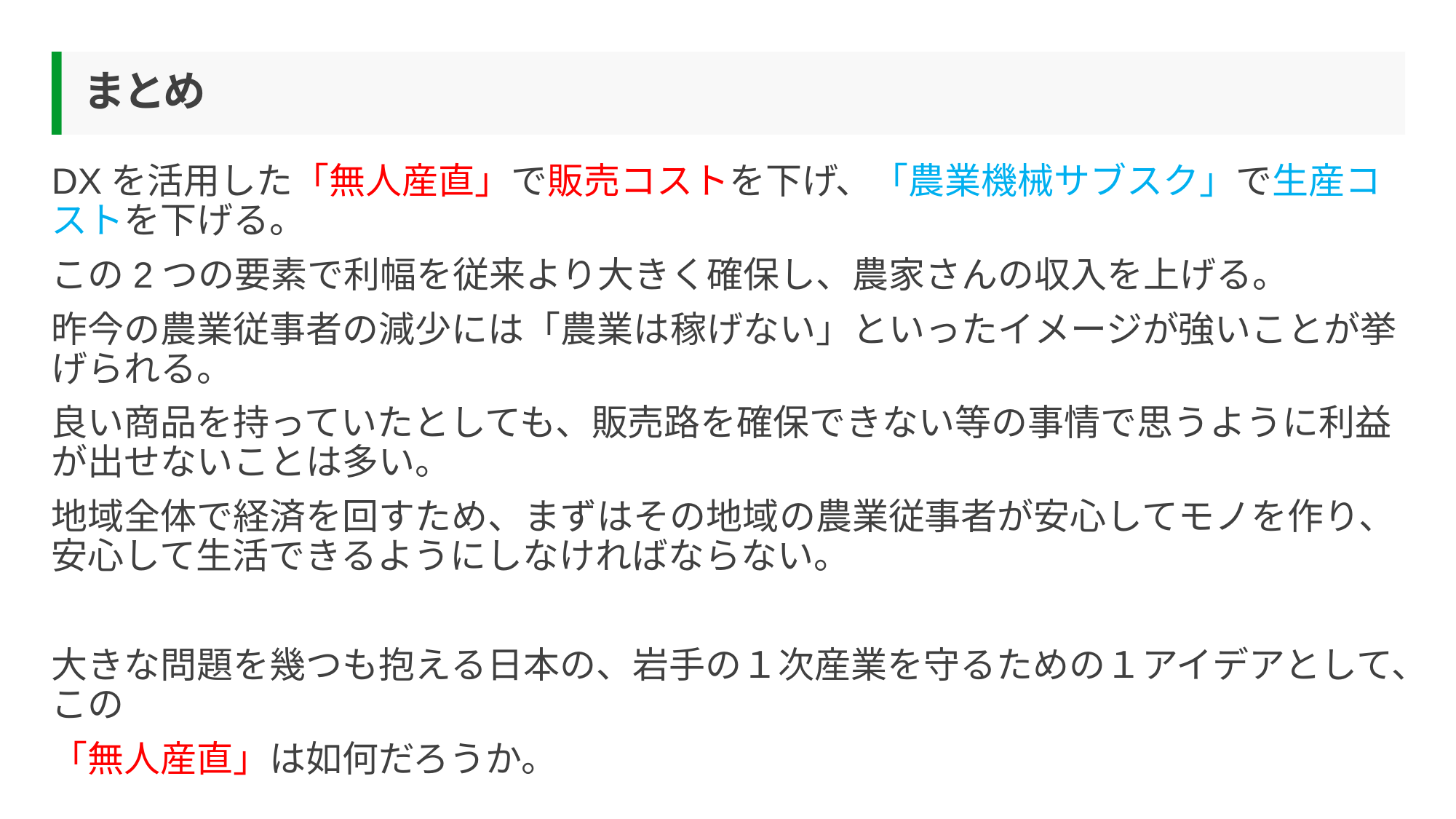

# まとめ
DXを活用した「無人産直」で販売コストを下げ、「農業機械サブスク」で生産コストを下げる。
この2つの要素で利幅を従来より大きく確保し、農家さんの収入を上げる。
昨今の農業従事者の減少には「農業は稼げない」といったイメージが強いことが挙げられる。
良い商品を持っていたとしても、販売路を確保できない等の事情で思うように利益が出せないことは多い。
地域全体で経済を回すため、まずはその地域の農業従事者が安心してモノを作り、安心して生活できるようにしなければならない。

大きな問題を幾つも抱える日本の、岩手の１次産業を守るための１アイデアとして、この
「無人産直」は如何だろうか。